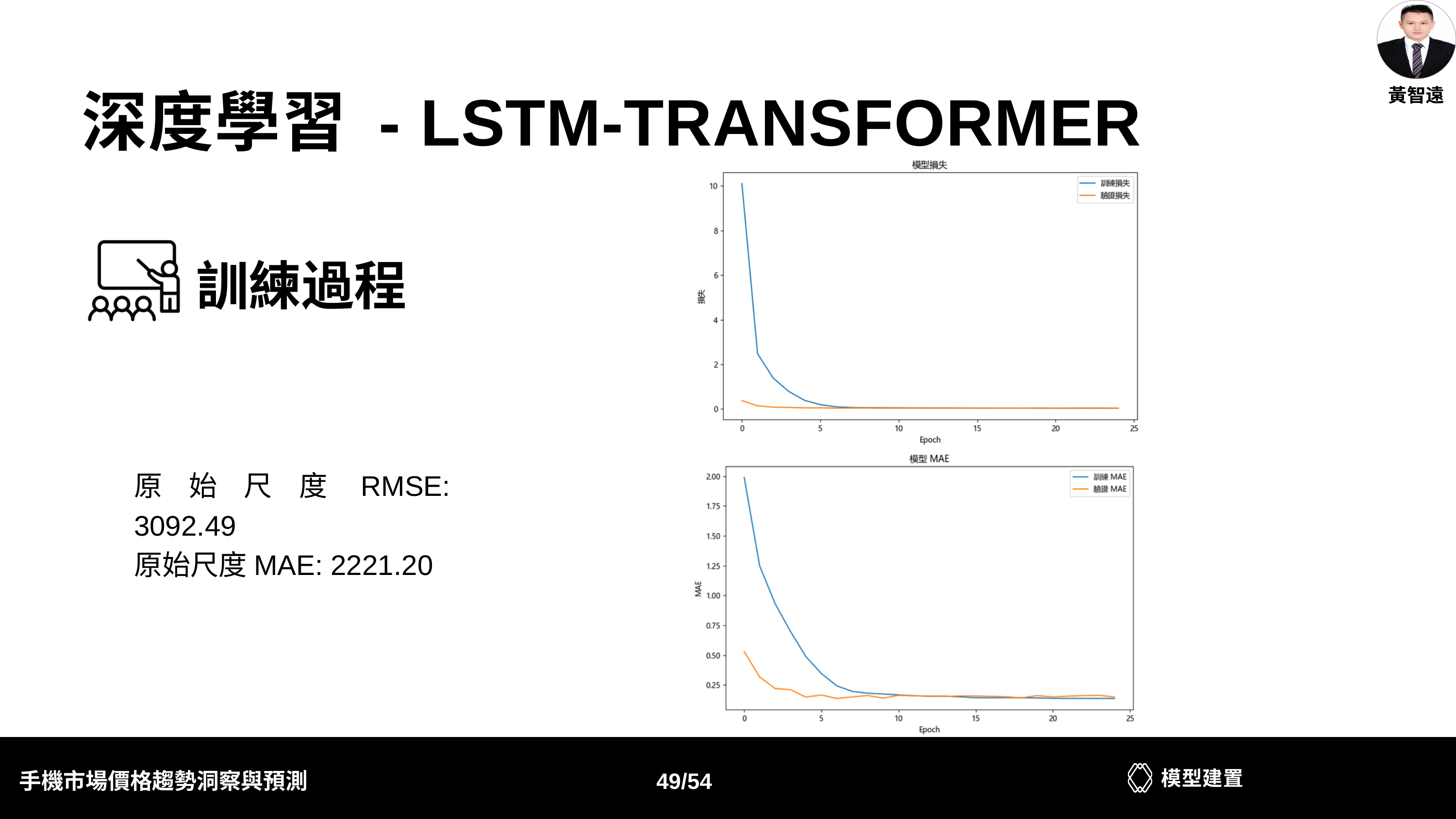

黃智遠
深度學習 - LSTM-TRANSFORMER

訓練過程

原始尺度RMSE: 3092.49
原始尺度MAE: 2221.20

模型建置